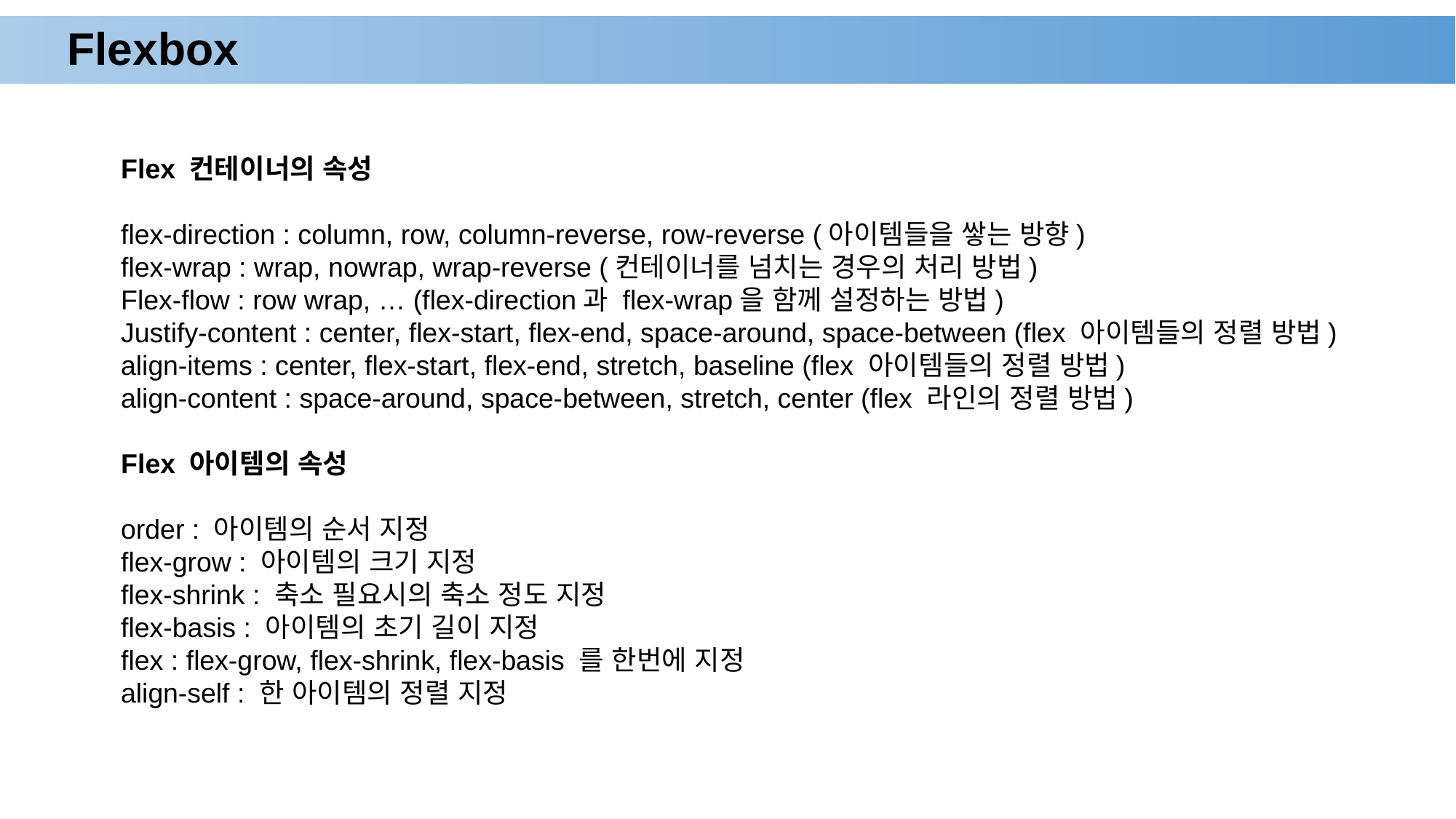

# Flexbox
Flex 컨테이너의 속성

flex-direction : column, row, column-reverse, row-reverse (아이템들을 쌓는 방향)
flex-wrap : wrap, nowrap, wrap-reverse (컨테이너를 넘치는 경우의 처리 방법)
Flex-flow : row wrap, … (flex-direction과 flex-wrap을 함께 설정하는 방법)
Justify-content : center, flex-start, flex-end, space-around, space-between (flex 아이템들의 정렬 방법)
align-items : center, flex-start, flex-end, stretch, baseline (flex 아이템들의 정렬 방법)
align-content : space-around, space-between, stretch, center (flex 라인의 정렬 방법)

Flex 아이템의 속성
order : 아이템의 순서 지정
flex-grow : 아이템의 크기 지정
flex-shrink : 축소 필요시의 축소 정도 지정
flex-basis : 아이템의 초기 길이 지정
flex : flex-grow, flex-shrink, flex-basis 를 한번에 지정
align-self : 한 아이템의 정렬 지정